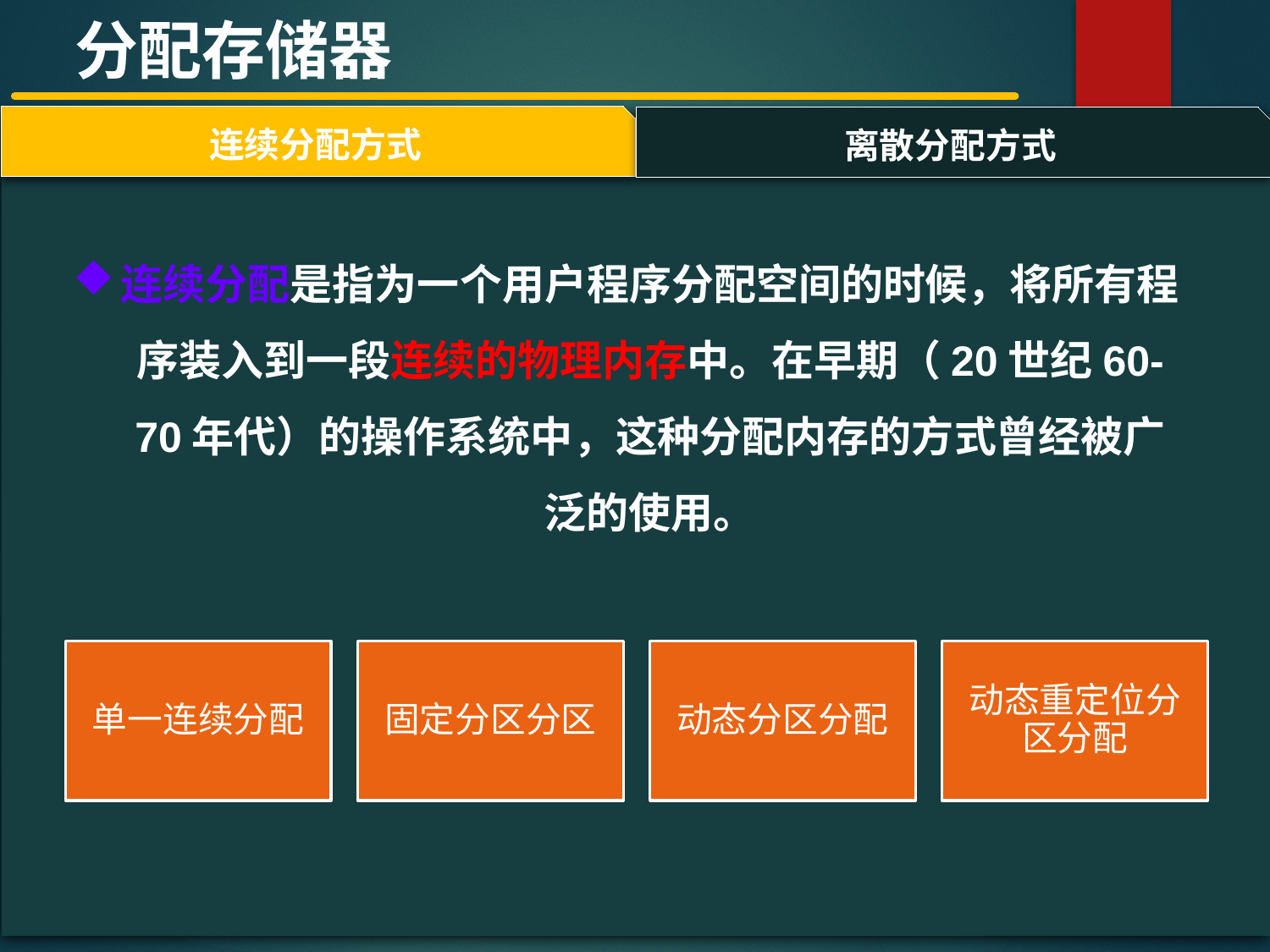

分配存储器
连续分配方式
离散分配方式
#
连续分配是指为一个用户程序分配空间的时候，将所有程序装入到一段连续的物理内存中。在早期（20世纪60-70年代）的操作系统中，这种分配内存的方式曾经被广泛的使用。

单一连续分配
固定分区分区
动态分区分配
动态重定位分区分配